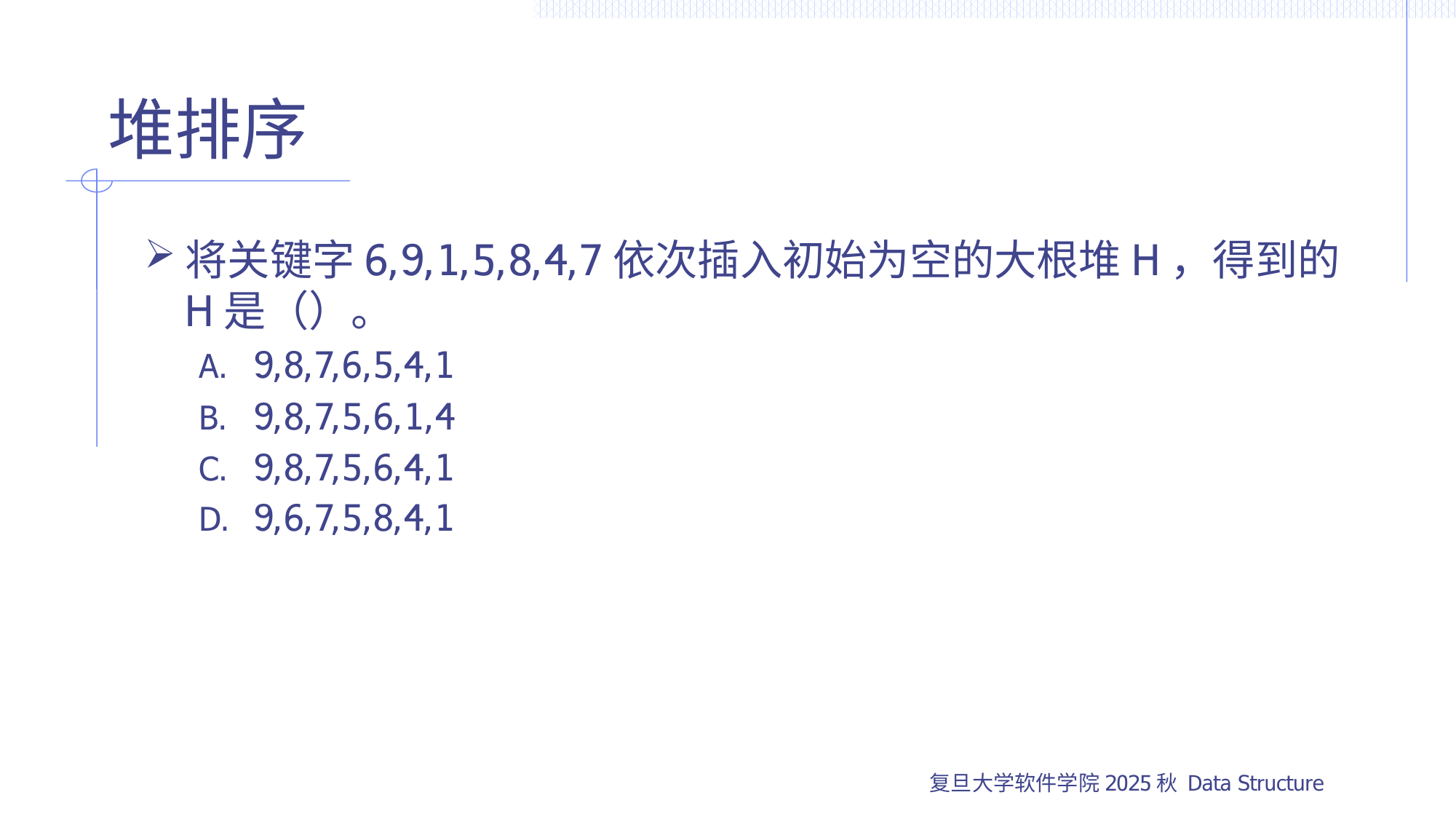

# 堆排序
将关键字6,9,1,5,8,4,7依次插入初始为空的大根堆H，得到的H是（）。
9,8,7,6,5,4,1
9,8,7,5,6,1,4
9,8,7,5,6,4,1
9,6,7,5,8,4,1